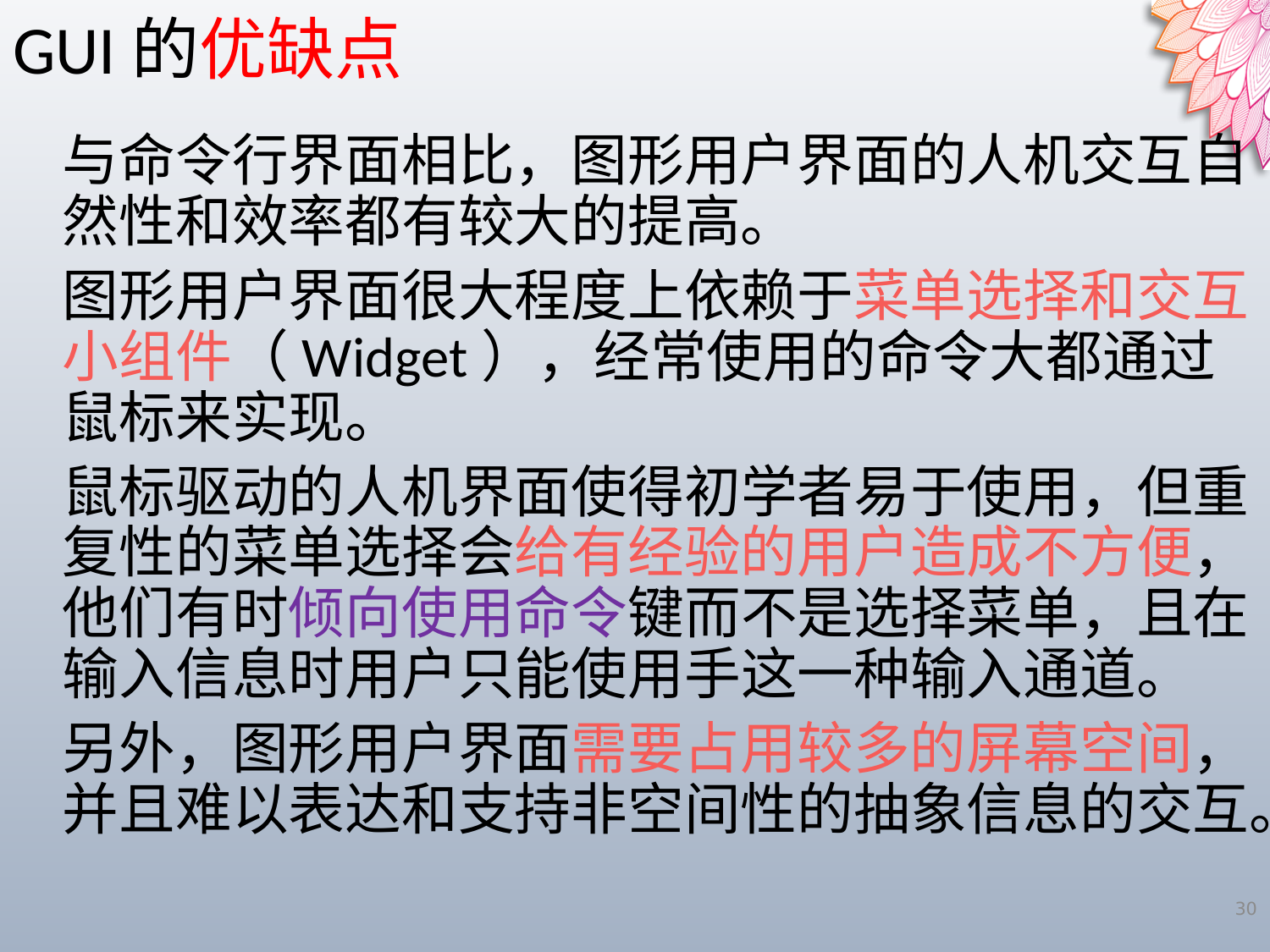

GUI的优缺点
与命令行界面相比，图形用户界面的人机交互自然性和效率都有较大的提高。
图形用户界面很大程度上依赖于菜单选择和交互小组件（Widget），经常使用的命令大都通过鼠标来实现。
鼠标驱动的人机界面使得初学者易于使用，但重复性的菜单选择会给有经验的用户造成不方便，他们有时倾向使用命令键而不是选择菜单，且在输入信息时用户只能使用手这一种输入通道。
另外，图形用户界面需要占用较多的屏幕空间，并且难以表达和支持非空间性的抽象信息的交互。
30